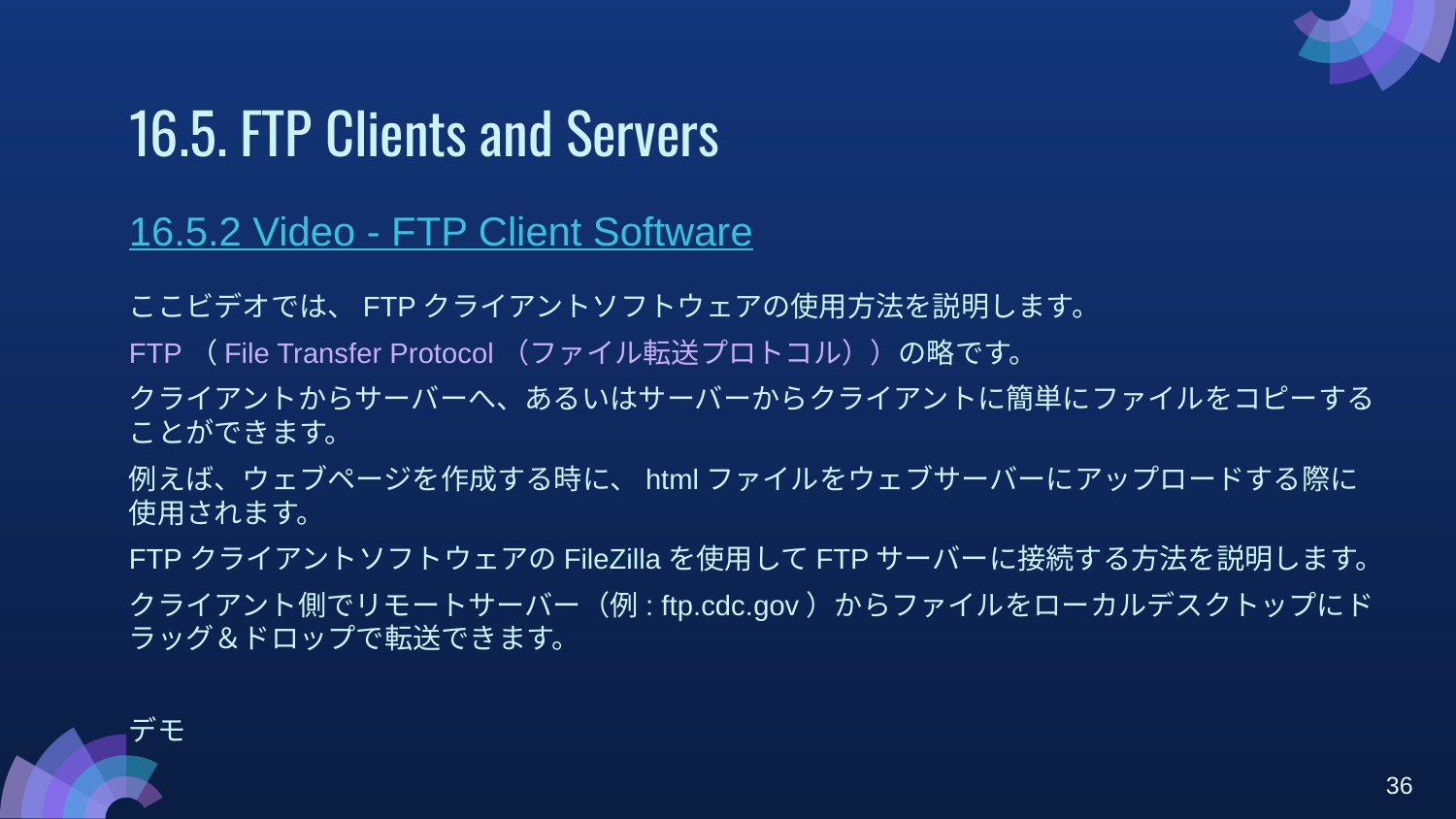

# 16.5. FTP Clients and Servers
16.5.2 Video - FTP Client Software
ここビデオでは、FTPクライアントソフトウェアの使用方法を説明します。
FTP（File Transfer Protocol（ファイル転送プロトコル））の略です。
クライアントからサーバーへ、あるいはサーバーからクライアントに簡単にファイルをコピーすることができます。
例えば、ウェブページを作成する時に、htmlファイルをウェブサーバーにアップロードする際に使用されます。
FTPクライアントソフトウェアのFileZillaを使用してFTPサーバーに接続する方法を説明します。
クライアント側でリモートサーバー（例: ftp.cdc.gov）からファイルをローカルデスクトップにドラッグ＆ドロップで転送できます。

デモ
36